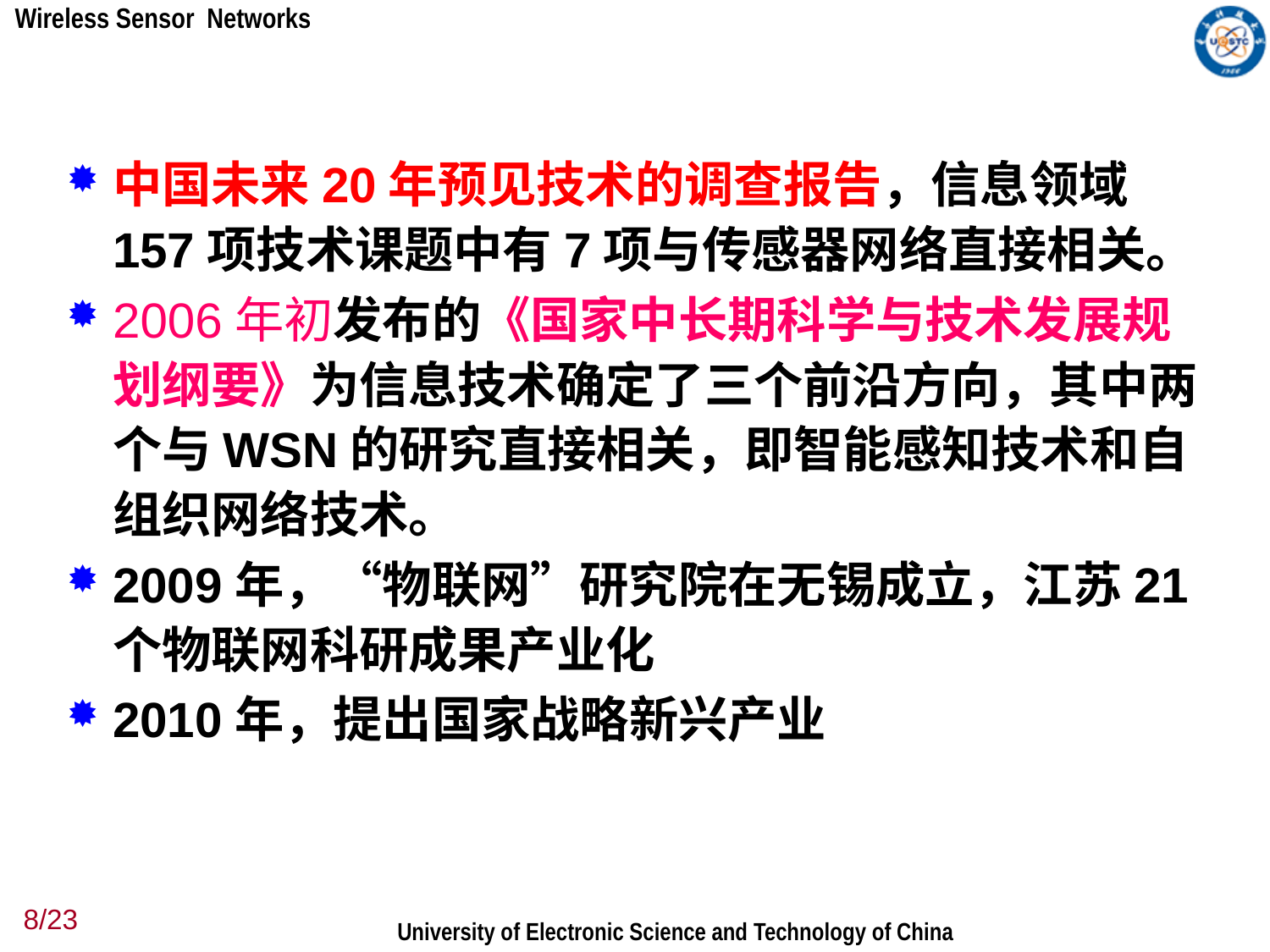

中国未来20年预见技术的调查报告，信息领域157项技术课题中有7项与传感器网络直接相关。
2006年初发布的《国家中长期科学与技术发展规划纲要》为信息技术确定了三个前沿方向，其中两个与WSN的研究直接相关，即智能感知技术和自组织网络技术。
2009年，“物联网”研究院在无锡成立，江苏21个物联网科研成果产业化
2010年，提出国家战略新兴产业
8/23